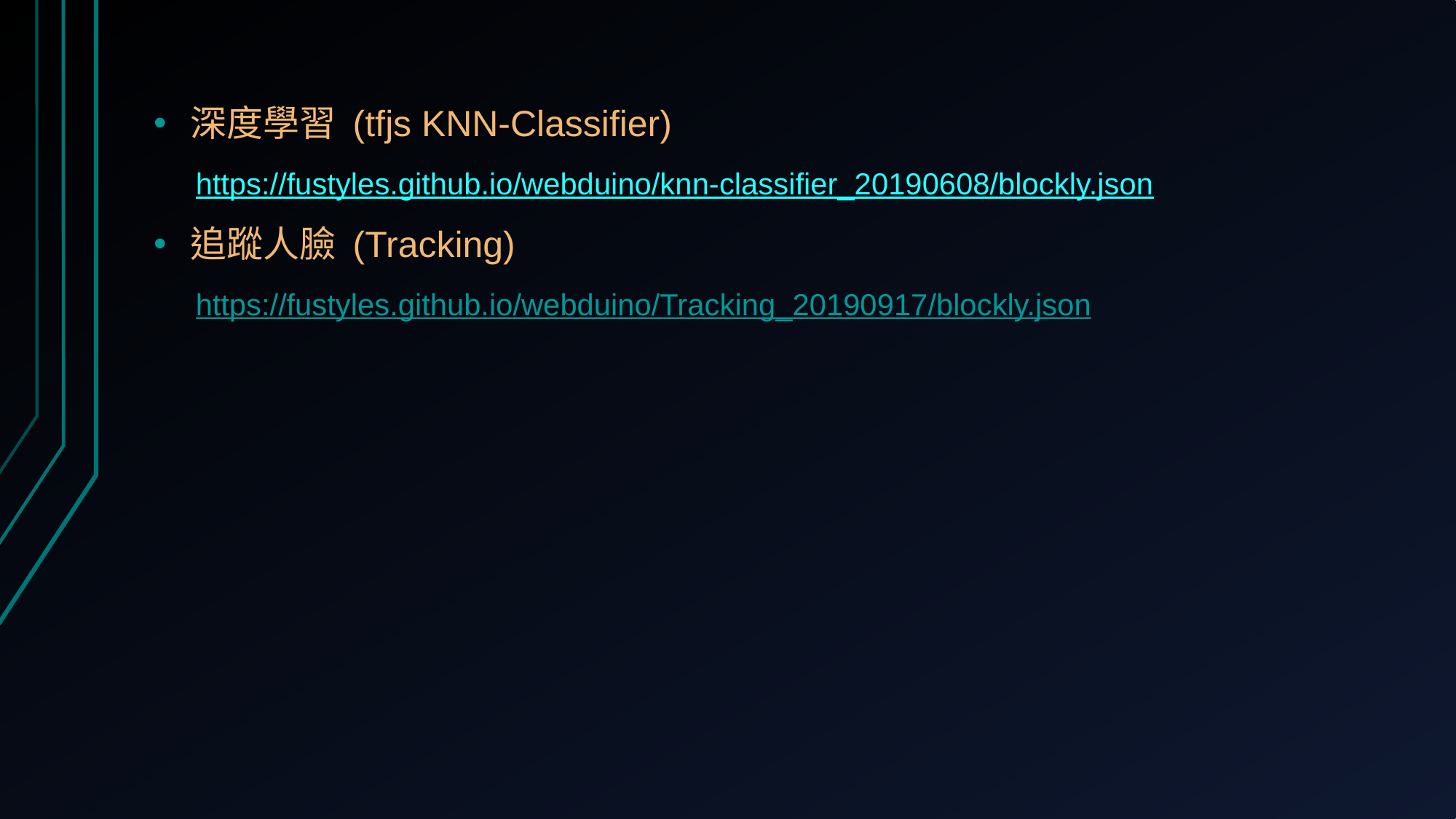

深度學習 (tfjs KNN-Classifier)
     https://fustyles.github.io/webduino/knn-classifier_20190608/blockly.json
追蹤人臉 (Tracking)
     https://fustyles.github.io/webduino/Tracking_20190917/blockly.json